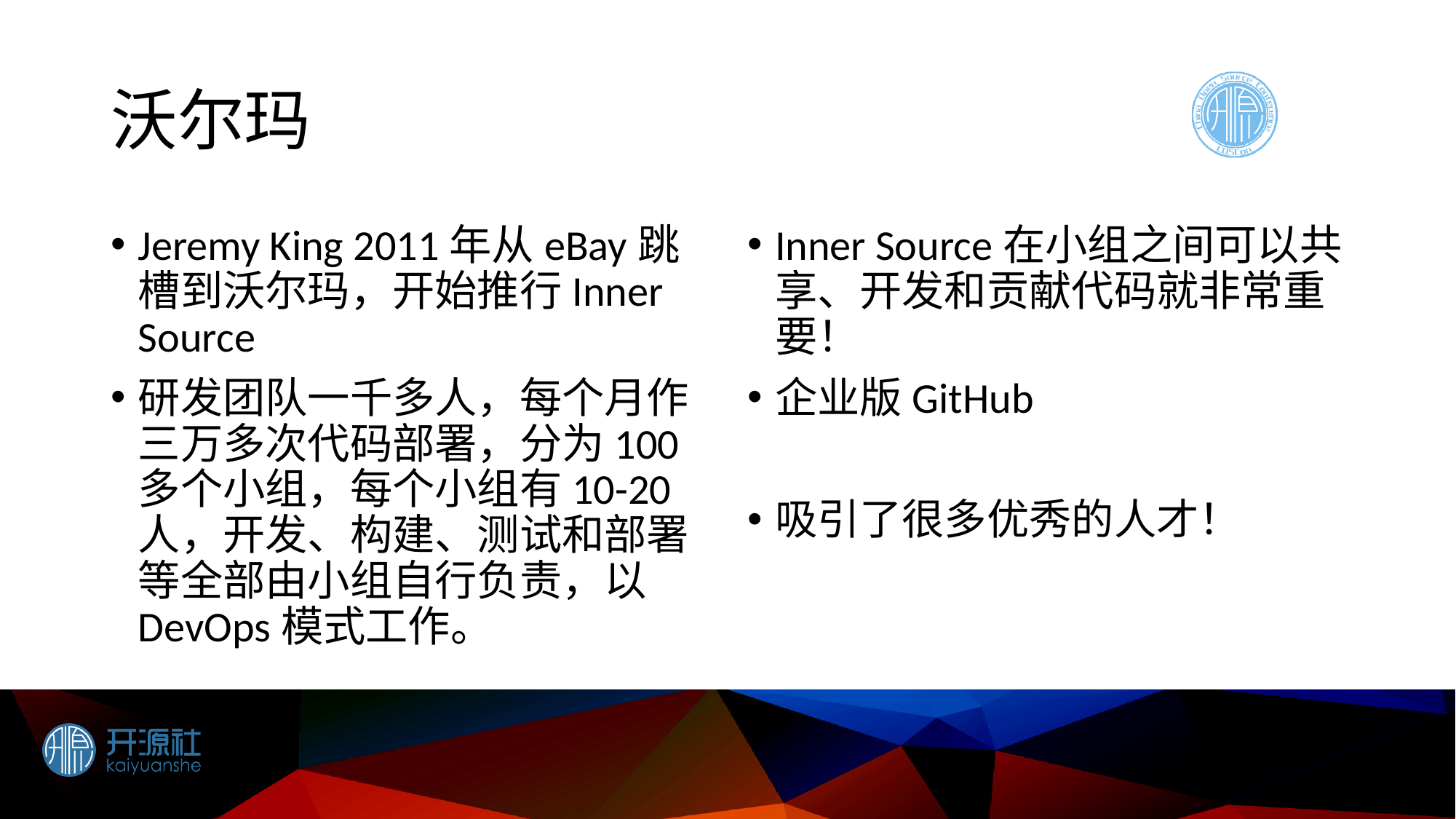

# 沃尔玛
Jeremy King 2011年从eBay跳槽到沃尔玛，开始推行Inner Source
研发团队一千多人，每个月作三万多次代码部署，分为100多个小组，每个小组有10-20人，开发、构建、测试和部署等全部由小组自行负责，以DevOps模式工作。
Inner Source在小组之间可以共享、开发和贡献代码就非常重要！
企业版GitHub

吸引了很多优秀的人才！